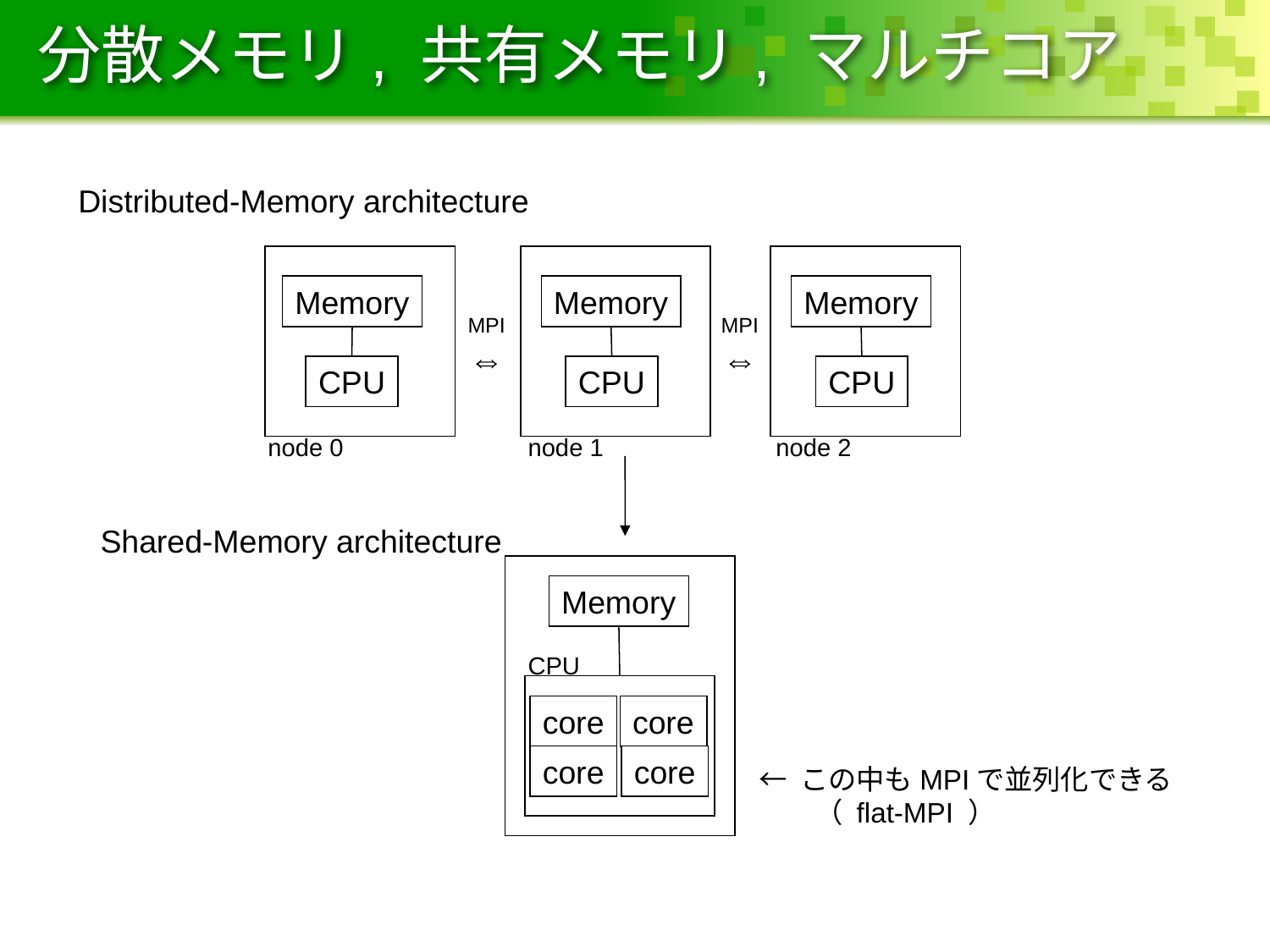

# 分散メモリ, 共有メモリ, マルチコア
Distributed-Memory architecture

Memory
Memory
Memory
MPI
⇔
MPI
⇔
CPU
CPU
CPU
node 0
node 1
node 2

Shared-Memory architecture

Memory
CPU

core
core
core
core
← この中もMPIで並列化できる
　　（ flat-MPI ）